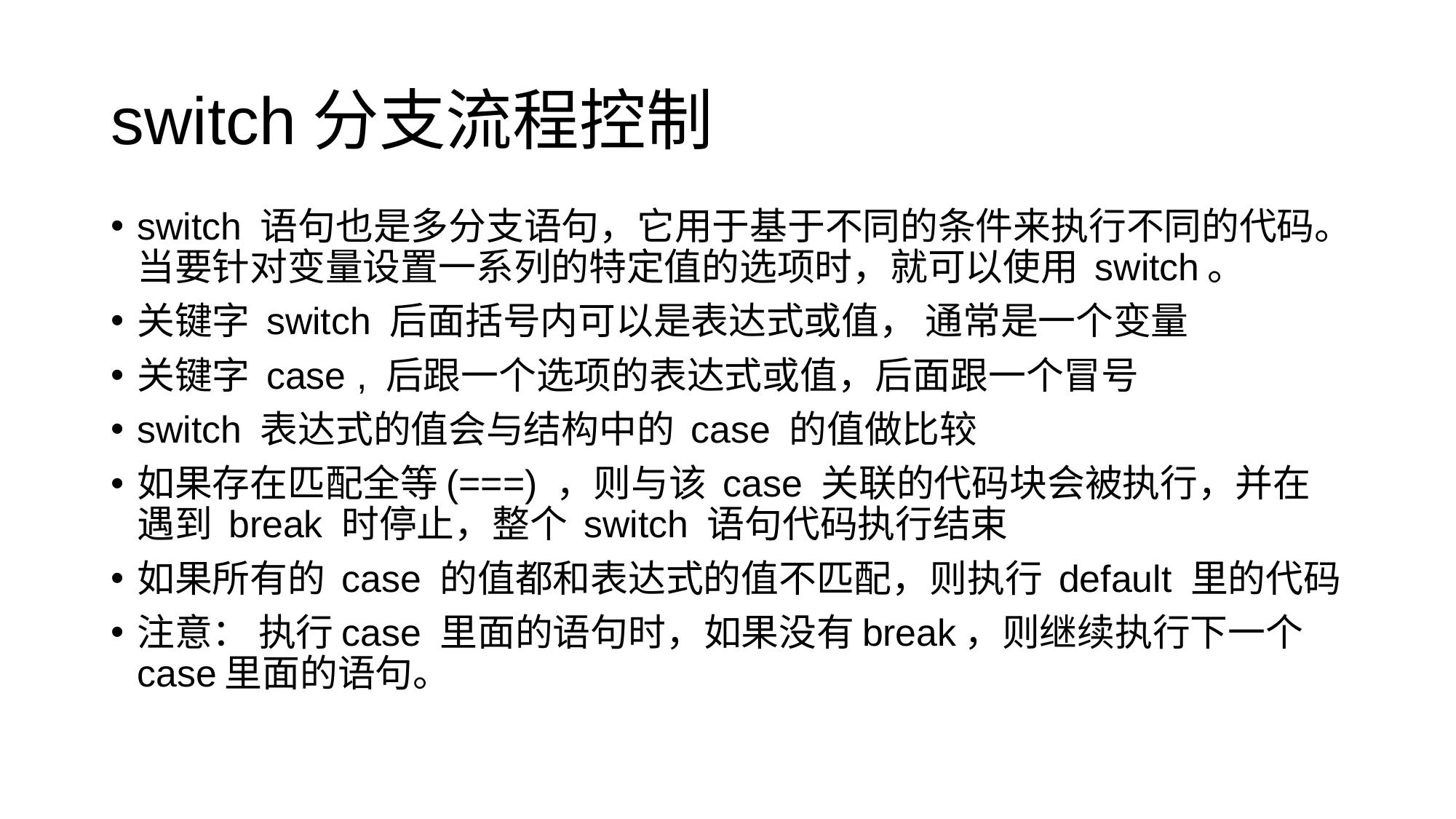

# switch分支流程控制
switch 语句也是多分支语句，它用于基于不同的条件来执行不同的代码。当要针对变量设置一系列的特定值的选项时，就可以使用 switch。
关键字 switch 后面括号内可以是表达式或值， 通常是一个变量
关键字 case , 后跟一个选项的表达式或值，后面跟一个冒号
switch 表达式的值会与结构中的 case 的值做比较
如果存在匹配全等(===) ，则与该 case 关联的代码块会被执行，并在遇到 break 时停止，整个 switch 语句代码执行结束
如果所有的 case 的值都和表达式的值不匹配，则执行 default 里的代码
注意： 执行case 里面的语句时，如果没有break，则继续执行下一个case里面的语句。